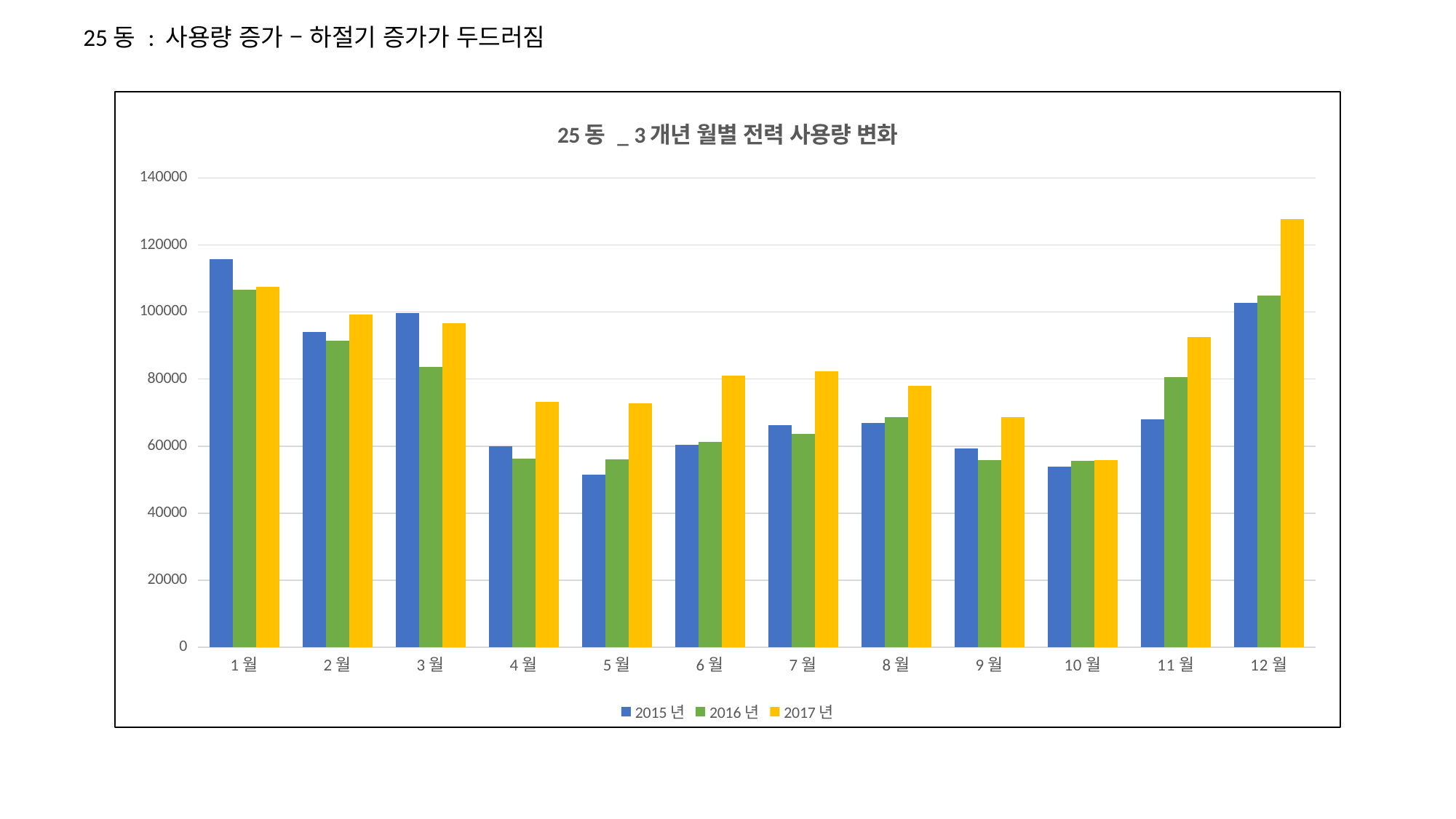

25동 : 사용량 증가 – 하절기 증가가 두드러짐

### Chart: 25동 _ 3개년 월별 전력 사용량 변화

| Category | 2015년 | 2016년 | 2017년 |
|---|---|---|---|
| 1월 | 115811.40276206 | 106647.18827439 | 107530.11254509 |
| 2월 | 94072.83142408 | 91404.6931389299 | 99168.5998189099 |
| 3월 | 99739.5260482 | 83672.328804 | 96609.82779888 |
| 4월 | 59932.45177042 | 56350.03182581 | 73095.2249569399 |
| 5월 | 51422.08351657 | 55974.13047622 | 72688.55970276 |
| 6월 | 60440.3458399 | 61241.8797783399 | 81104.59481179 |
| 7월 | 66151.3116099399 | 63555.7377928 | 82218.2026785929 |
| 8월 | 66958.5934237399 | 68680.82018044 | 77916.4461913167 |
| 9월 | 59377.50000011 | 55713.78340041 | 68635.3420761899 |
| 10월 | 53844.78571429 | 55590.1838040199 | 55829.2548630803 |
| 11월 | 68026.0724300299 | 80576.1975982399 | 92468.3566161584 |
| 12월 | 102688.89413987 | 104939.492778749 | 127767.210909075 |